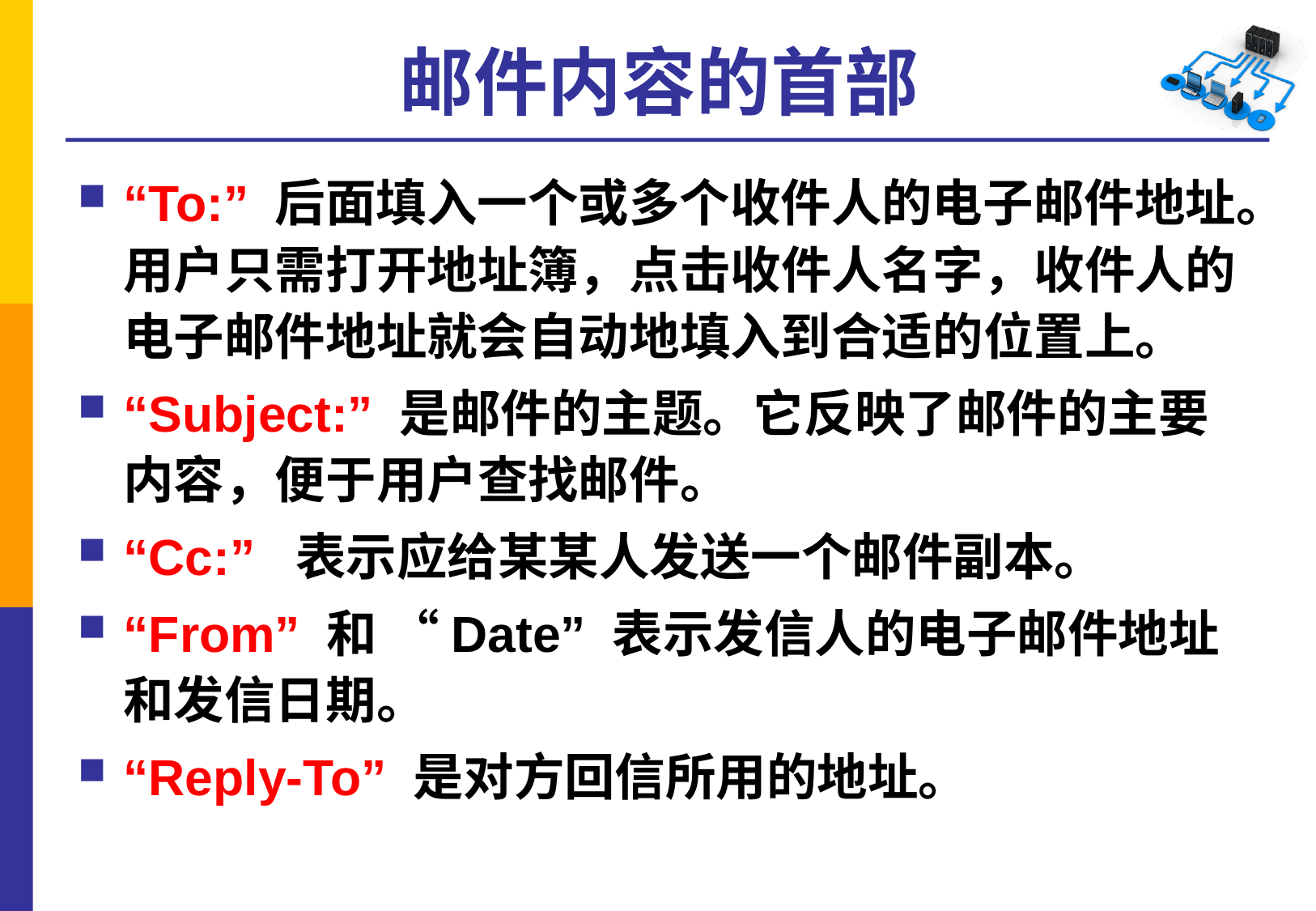

# 邮件内容的首部
“To:” 后面填入一个或多个收件人的电子邮件地址。用户只需打开地址簿，点击收件人名字，收件人的电子邮件地址就会自动地填入到合适的位置上。
“Subject:” 是邮件的主题。它反映了邮件的主要内容，便于用户查找邮件。
“Cc:”  表示应给某某人发送一个邮件副本。
“From” 和 “Date” 表示发信人的电子邮件地址和发信日期。
“Reply-To” 是对方回信所用的地址。